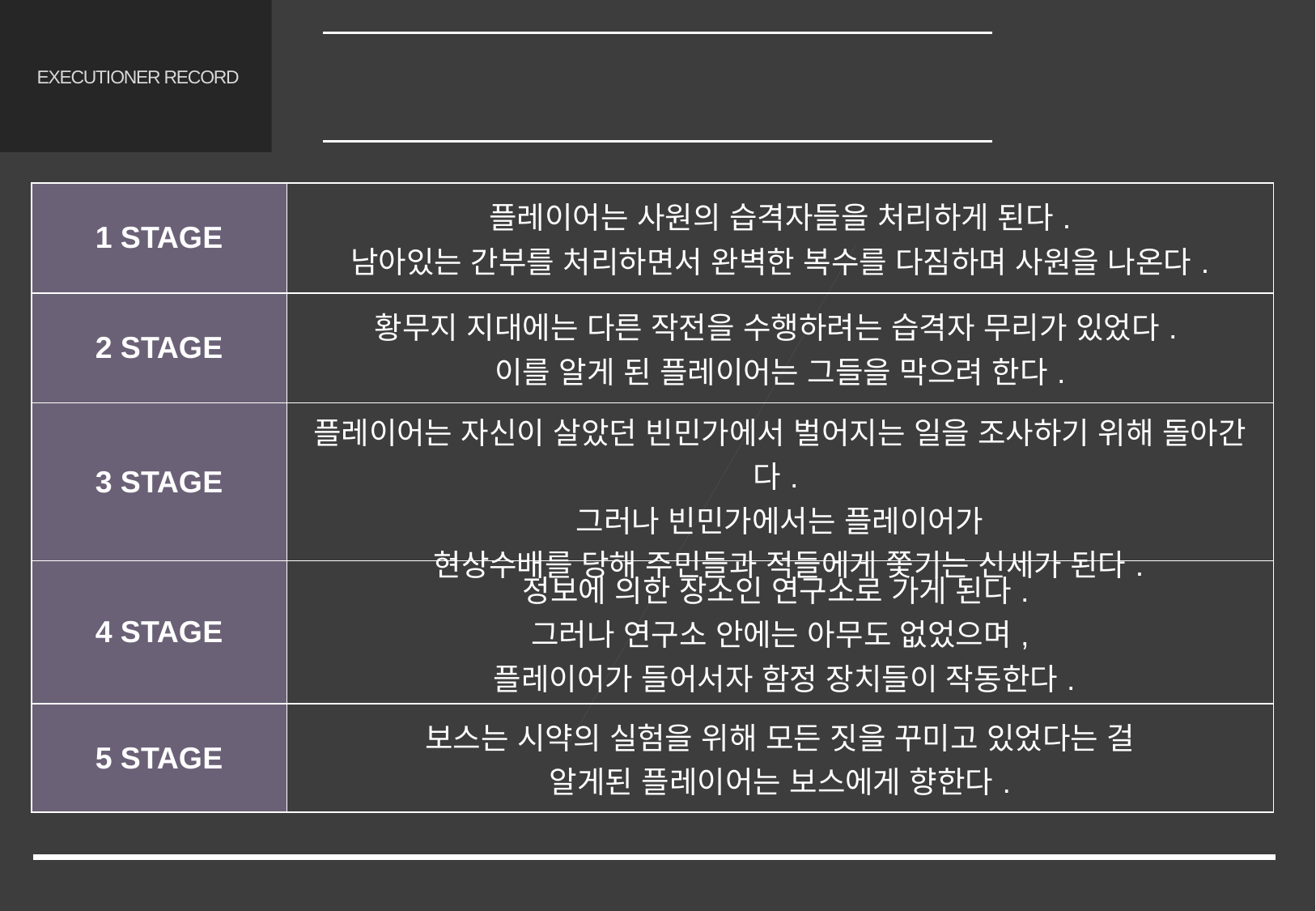

게임 요약
2.3 메인 스토리
# EXECUTIONER RECORD
| 1 STAGE | 플레이어는 사원의 습격자들을 처리하게 된다. 남아있는 간부를 처리하면서 완벽한 복수를 다짐하며 사원을 나온다. |
| --- | --- |
| 2 STAGE | 황무지 지대에는 다른 작전을 수행하려는 습격자 무리가 있었다. 이를 알게 된 플레이어는 그들을 막으려 한다. |
| 3 STAGE | 플레이어는 자신이 살았던 빈민가에서 벌어지는 일을 조사하기 위해 돌아간다. 그러나 빈민가에서는 플레이어가 현상수배를 당해 주민들과 적들에게 쫓기는 신세가 된다. |
| 4 STAGE | 정보에 의한 장소인 연구소로 가게 된다. 그러나 연구소 안에는 아무도 없었으며, 플레이어가 들어서자 함정 장치들이 작동한다. |
| 5 STAGE | 보스는 시약의 실험을 위해 모든 짓을 꾸미고 있었다는 걸 알게된 플레이어는 보스에게 향한다. |

9/65